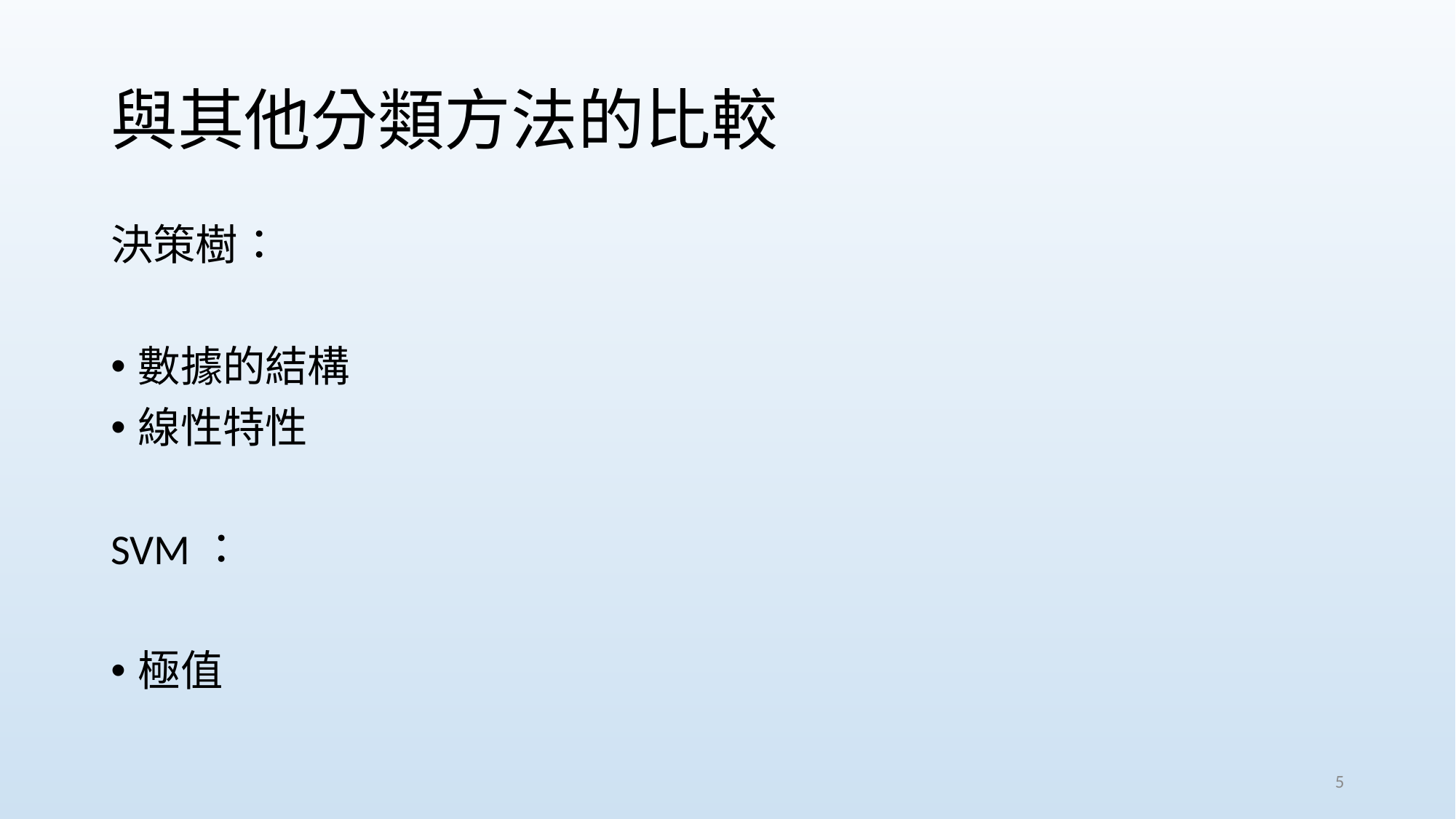

# 與其他分類方法的比較
決策樹：

數據的結構
線性特性

SVM：

極值
5